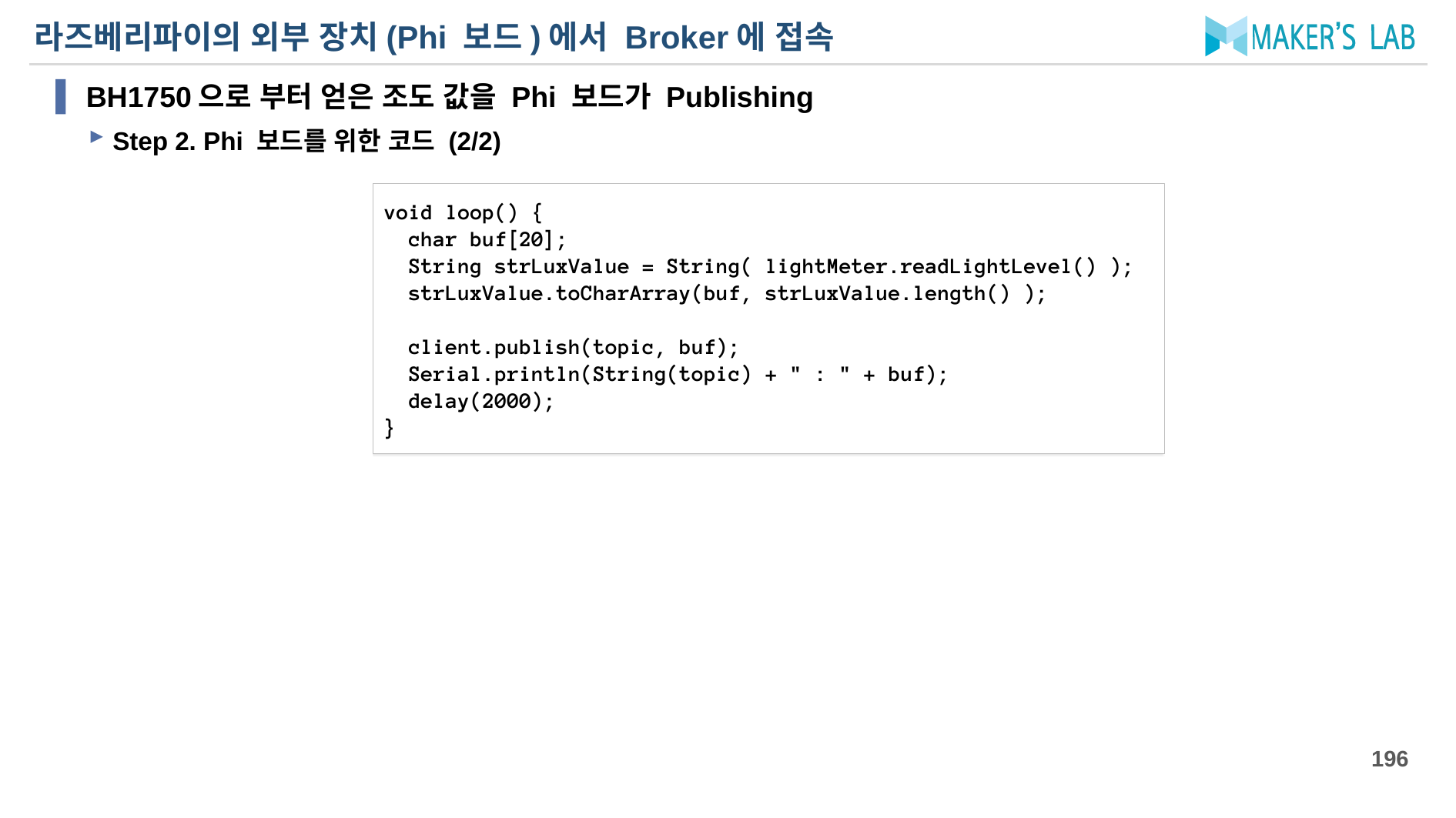

# 라즈베리파이의 외부 장치(Phi 보드)에서 Broker에 접속
BH1750으로 부터 얻은 조도 값을 Phi 보드가 Publishing
Step 2. Phi 보드를 위한 코드 (2/2)

void loop() {
  char buf[20];
  String strLuxValue = String( lightMeter.readLightLevel() );
  strLuxValue.toCharArray(buf, strLuxValue.length() );

  client.publish(topic, buf);
  Serial.println(String(topic) + " : " + buf);
  delay(2000);
}
196